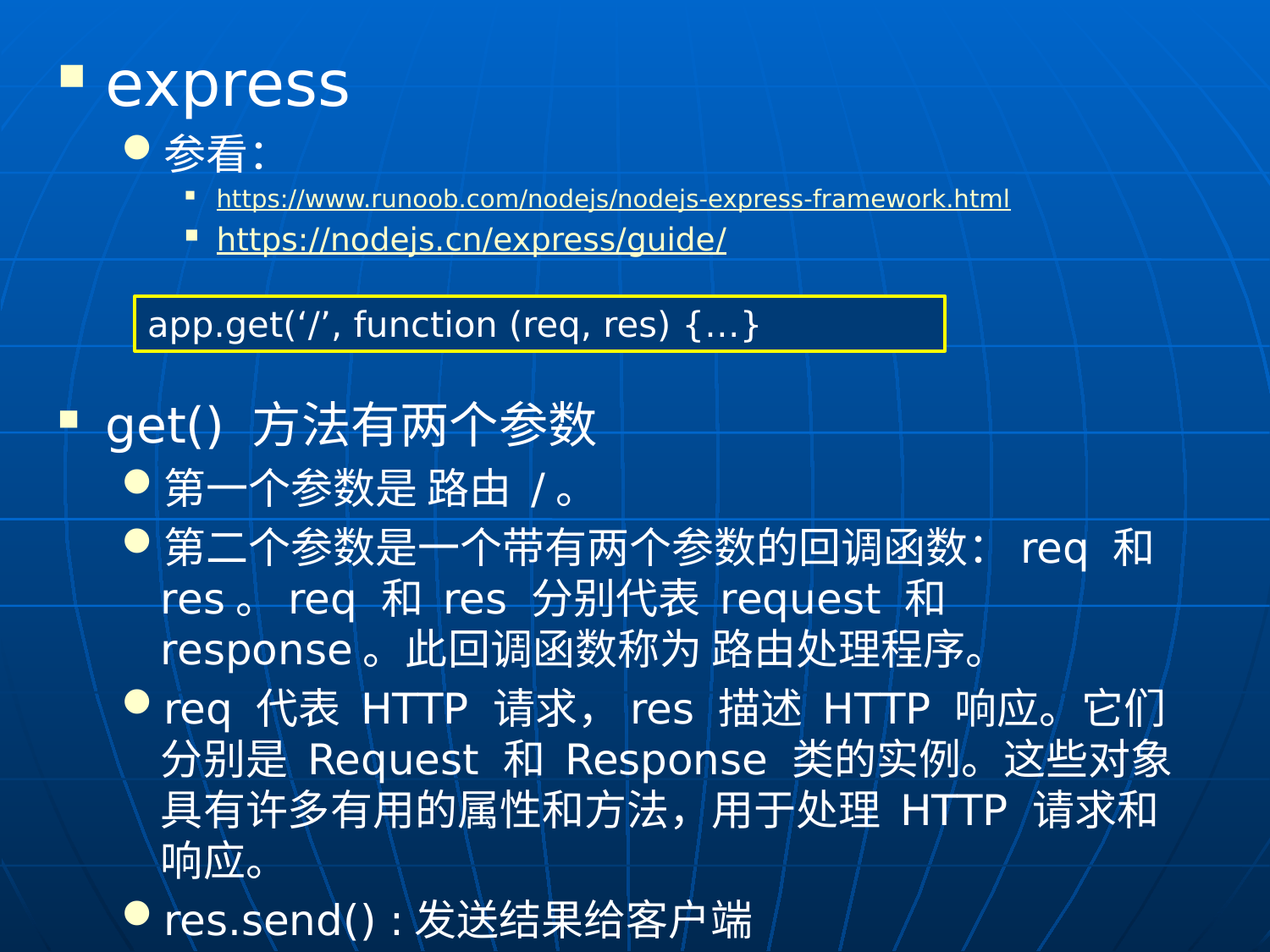

express
参看：
https://www.runoob.com/nodejs/nodejs-express-framework.html
https://nodejs.cn/express/guide/

get() 方法有两个参数
第一个参数是 路由 /。
第二个参数是一个带有两个参数的回调函数：req 和 res。req 和 res 分别代表 request 和 response。此回调函数称为 路由处理程序。
req 代表 HTTP 请求，res 描述 HTTP 响应。它们分别是 Request 和 Response 类的实例。这些对象具有许多有用的属性和方法，用于处理 HTTP 请求和响应。
res.send() :发送结果给客户端

$(“#demo”)：获得页面中Id号为demo的组件。
$(document).ready(function(){...})：表示等页面准备好后，再运行函数function().

app.get(‘/’, function (req, res) {…}